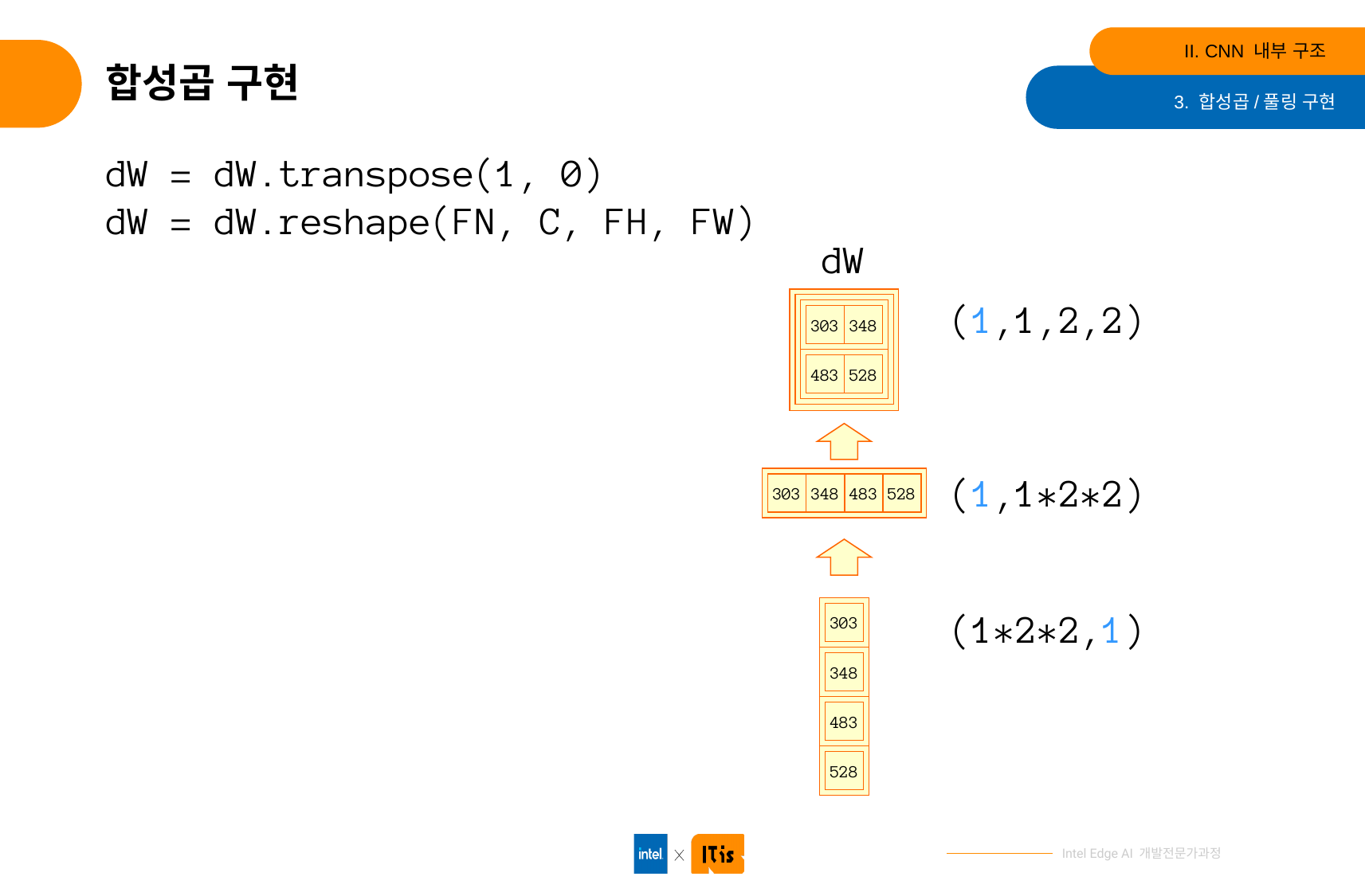

II. CNN 내부 구조
# 합성곱 구현
3. 합성곱/풀링 구현
dW = dW.transpose(1, 0)
dW = dW.reshape(FN, C, FH, FW)
dW
(1,1,2,2)

303
348

483
528

(1,1*2*2)

303
348
483
528

303

348

483

528
(1*2*2,1)